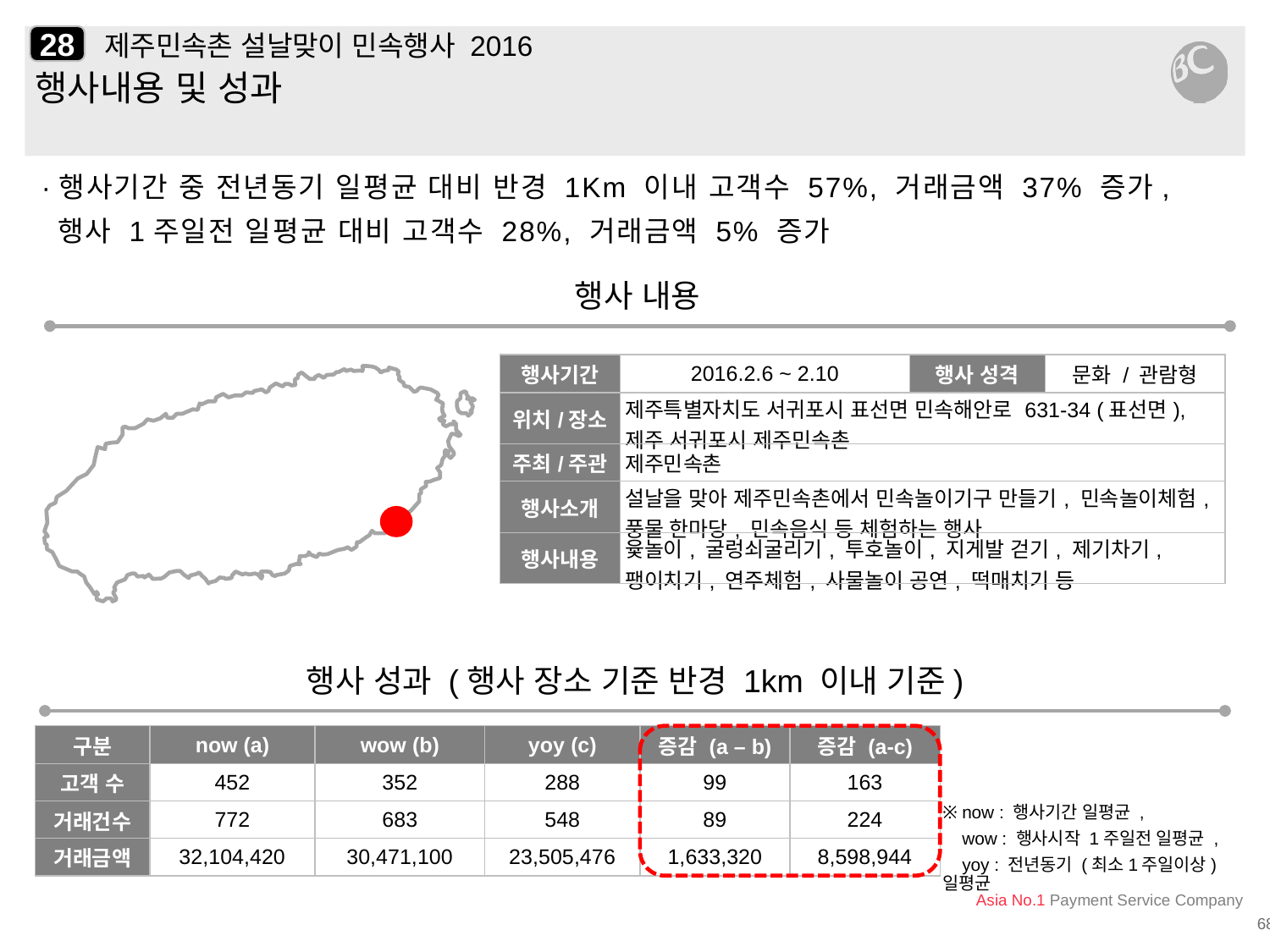

28
# 제주민속촌 설날맞이 민속행사 2016
행사내용 및 성과
·행사기간 중 전년동기 일평균 대비 반경 1Km 이내 고객수 57%, 거래금액 37% 증가,
 행사 1주일전 일평균 대비 고객수 28%, 거래금액 5% 증가
행사 내용
| 행사기간 | 2016.2.6 ~ 2.10 | 행사 성격 | 문화 / 관람형 |
| --- | --- | --- | --- |
| 위치/장소 | 제주특별자치도 서귀포시 표선면 민속해안로 631-34 (표선면), 제주 서귀포시 제주민속촌 |  |  |
| 주최/주관 | 제주민속촌 |  |  |
| 행사소개 | 설날을 맞아 제주민속촌에서 민속놀이기구 만들기, 민속놀이체험, 풍물 한마당, 민속음식 등 체험하는 행사 |  |  |
| 행사내용 | 윷놀이, 굴렁쇠굴리기, 투호놀이, 지게발 걷기, 제기차기, 팽이치기, 연주체험, 사물놀이 공연, 떡매치기 등 |  |  |

행사 성과 (행사 장소 기준 반경 1km 이내 기준)
| 구분 | now (a) | wow (b) | yoy (c) | 증감 (a – b) | 증감 (a-c) |
| --- | --- | --- | --- | --- | --- |
| 고객 수 | 452 | 352 | 288 | 99 | 163 |
| 거래건수 | 772 | 683 | 548 | 89 | 224 |
| 거래금액 | 32,104,420 | 30,471,100 | 23,505,476 | 1,633,320 | 8,598,944 |

※ now : 행사기간 일평균 ,
    wow : 행사시작 1주일전 일평균 ,
    yoy : 전년동기 (최소1주일이상) 일평균